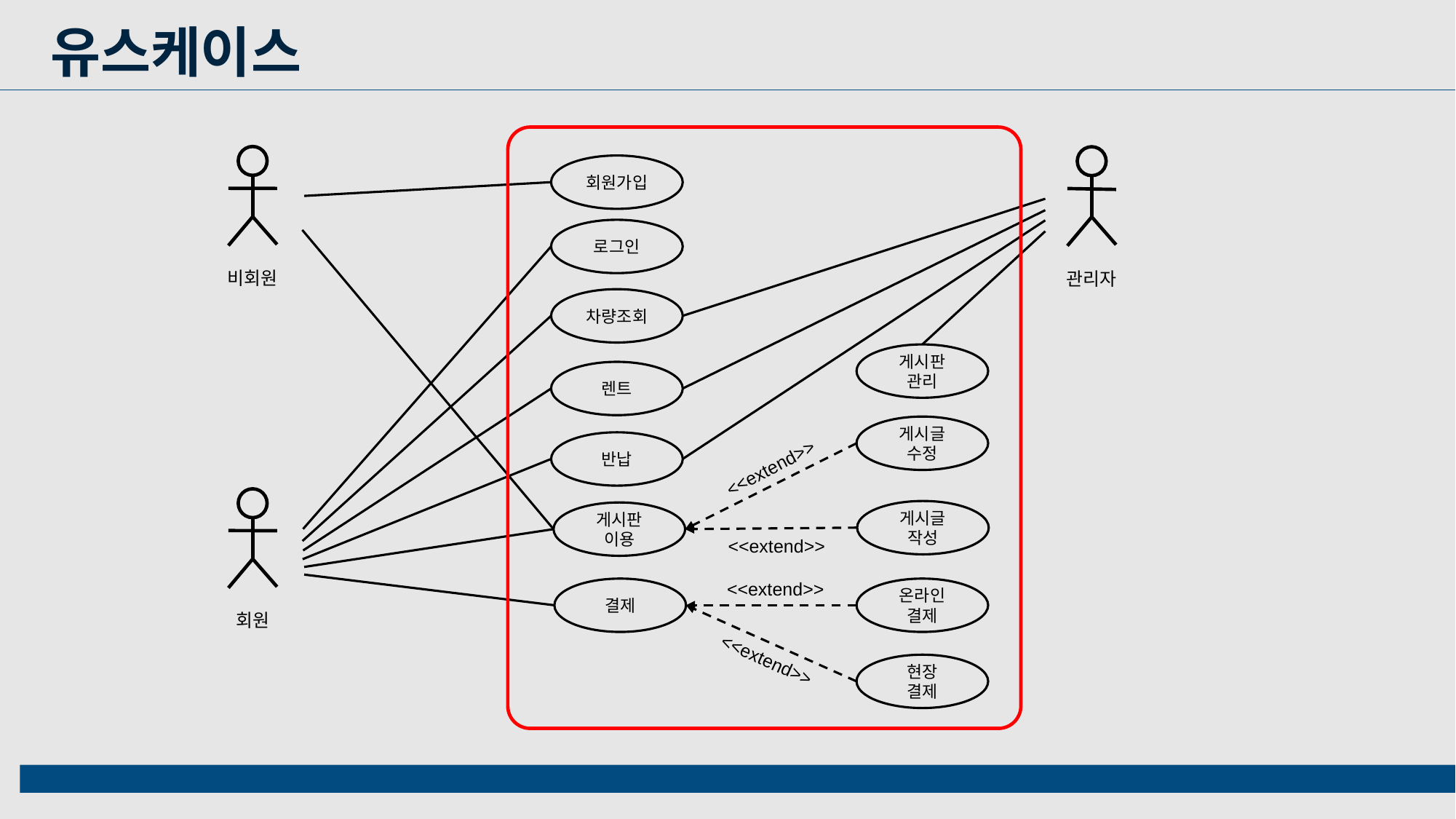

유스케이스

비회원

관리자
회원가입
로그인
차량조회
게시판 관리
렌트
게시글 수정
반납
<<extend>>

회원
게시글 작성
게시판 이용
<<extend>>
<<extend>>
결제
온라인 결제
<<extend>>
현장
결제